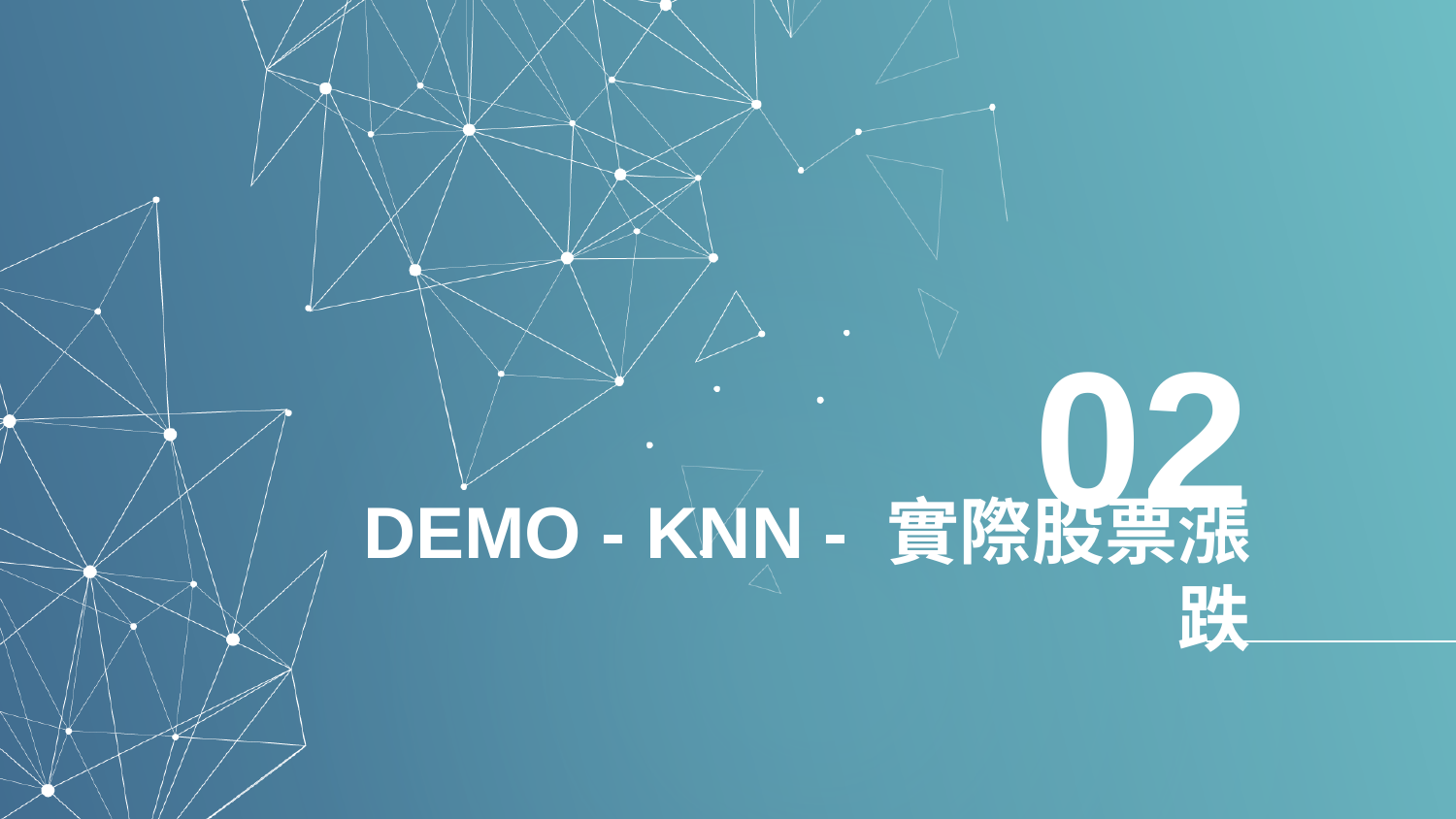

02
# DEMO - KNN - 實際股票漲跌